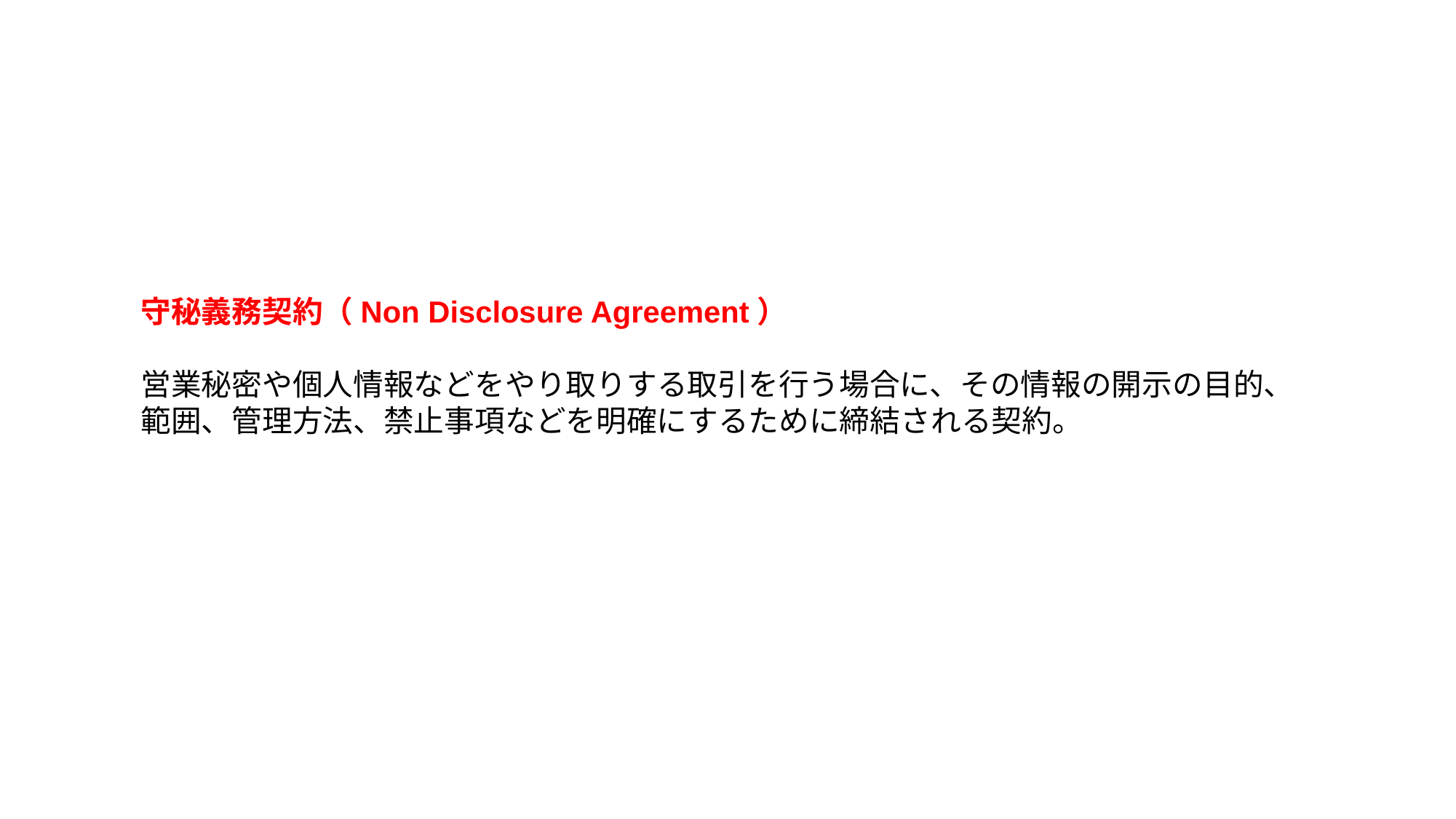

守秘義務契約（Non Disclosure Agreement）

営業秘密や個人情報などをやり取りする取引を行う場合に、その情報の開示の目的、範囲、管理方法、禁止事項などを明確にするために締結される契約。